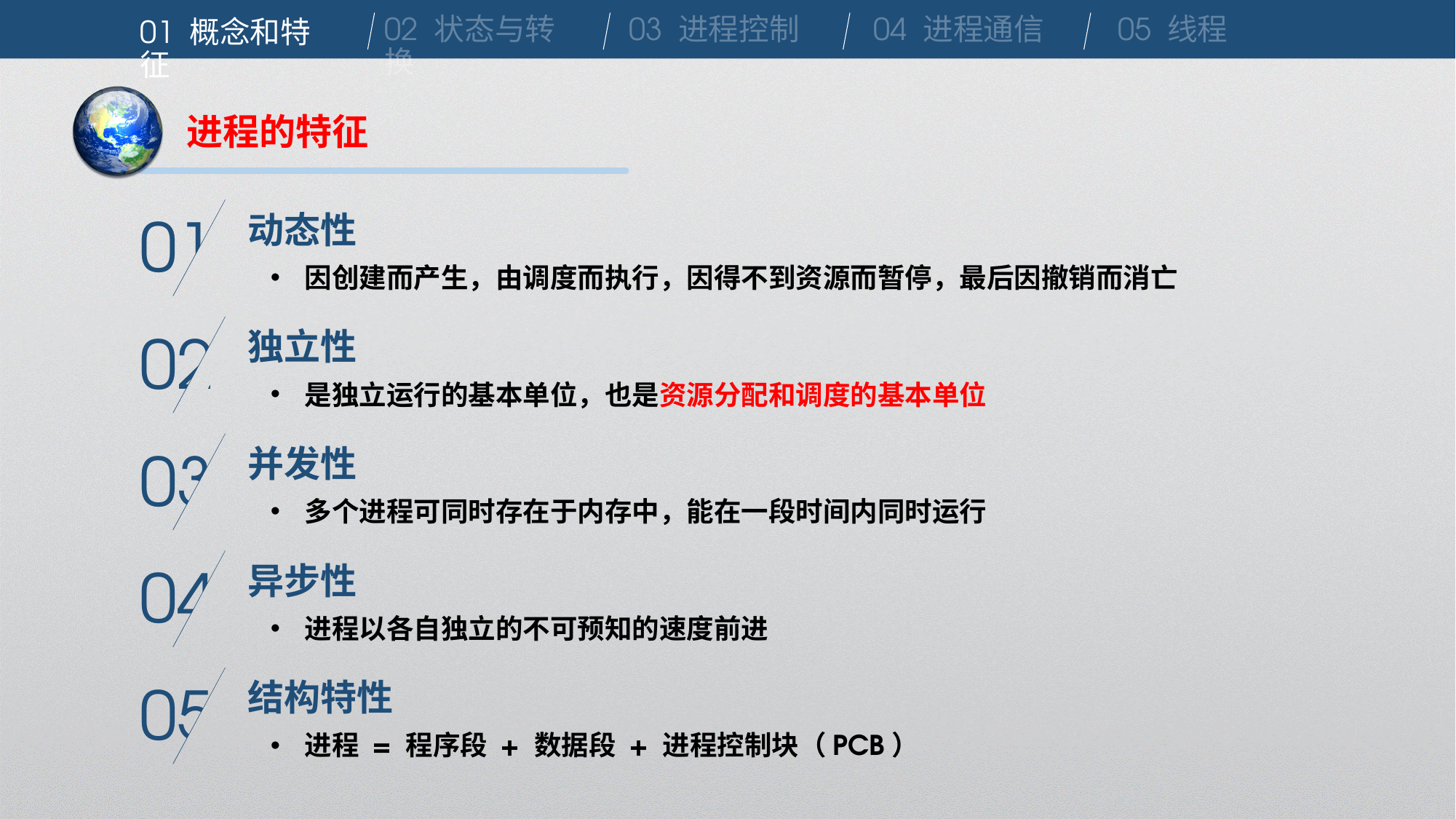

02 状态与转换
03 进程控制
04 进程通信
05 线程
01 概念和特征
进程的特征
动态性

01
因创建而产生，由调度而执行，因得不到资源而暂停，最后因撤销而消亡
独立性

02
是独立运行的基本单位，也是资源分配和调度的基本单位
并发性

03
多个进程可同时存在于内存中，能在一段时间内同时运行
异步性

04
进程以各自独立的不可预知的速度前进
结构特性

05
进程 = 程序段 + 数据段 + 进程控制块（PCB）